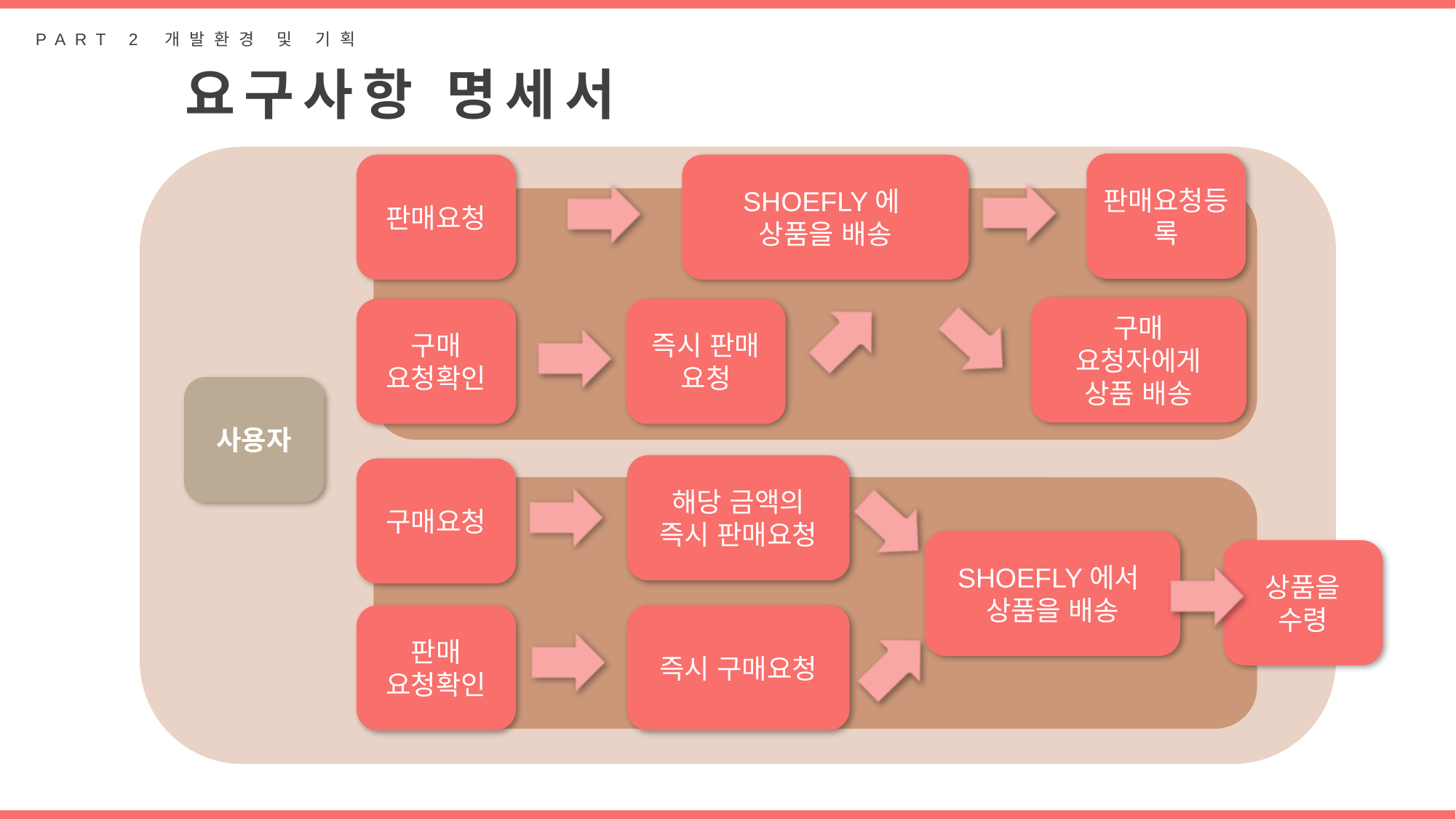

PART 2 개발환경 및 기획
요구사항 명세서

판매요청등록
판매요청
SHOEFLY에
상품을 배송

구매 요청자에게 상품 배송
구매 요청확인
즉시 판매 요청

사용자
해당 금액의 즉시 판매요청
구매요청

SHOEFLY에서
상품을 배송
상품을 수령

판매 요청확인
즉시 구매요청